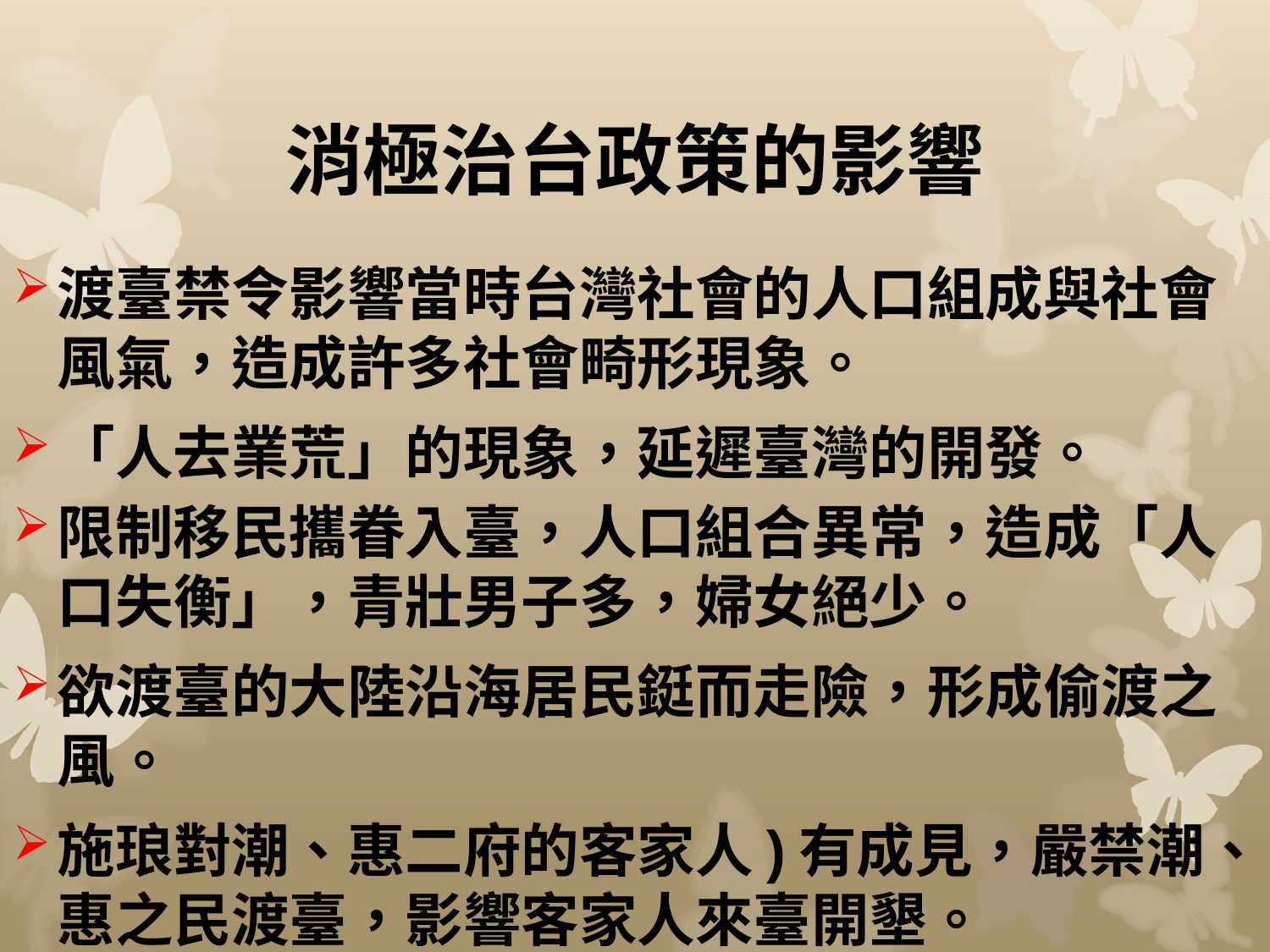

# 消極治台政策的影響
渡臺禁令影響當時台灣社會的人口組成與社會風氣，造成許多社會畸形現象。
「人去業荒」的現象，延遲臺灣的開發。
限制移民攜眷入臺，人口組合異常，造成「人口失衡」，青壯男子多，婦女絕少。
欲渡臺的大陸沿海居民鋌而走險，形成偷渡之風。
施琅對潮、惠二府的客家人)有成見，嚴禁潮、惠之民渡臺，影響客家人來臺開墾。